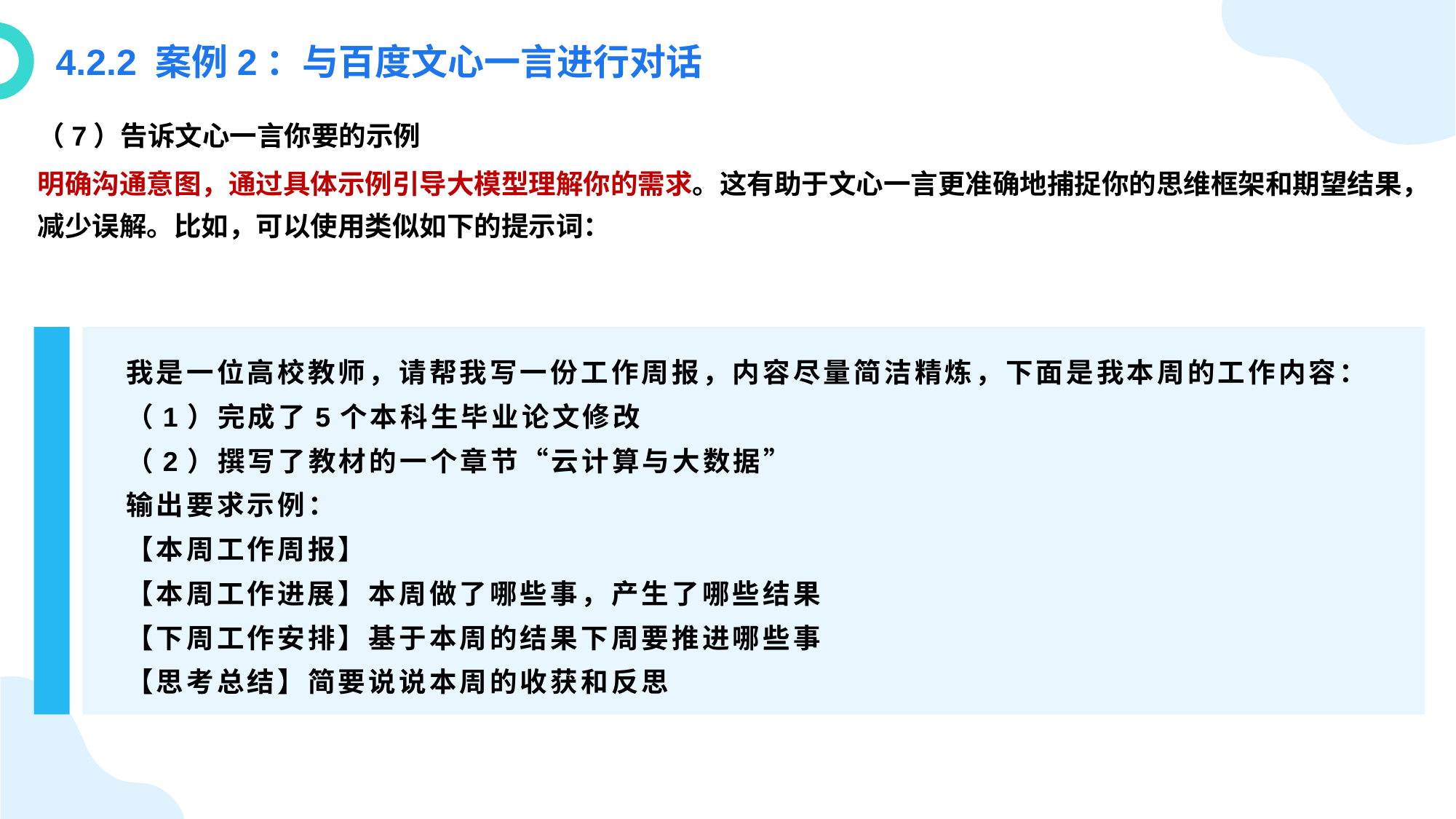

4.2.2 案例2：与百度文心一言进行对话

（7）告诉文心一言你要的示例
明确沟通意图，通过具体示例引导大模型理解你的需求。这有助于文心一言更准确地捕捉你的思维框架和期望结果，减少误解。比如，可以使用类似如下的提示词：

我是一位高校教师，请帮我写一份工作周报，内容尽量简洁精炼，下面是我本周的工作内容：
（1）完成了5个本科生毕业论文修改
（2）撰写了教材的一个章节“云计算与大数据”
输出要求示例：
【本周工作周报】
【本周工作进展】本周做了哪些事，产生了哪些结果
【下周工作安排】基于本周的结果下周要推进哪些事
【思考总结】简要说说本周的收获和反思